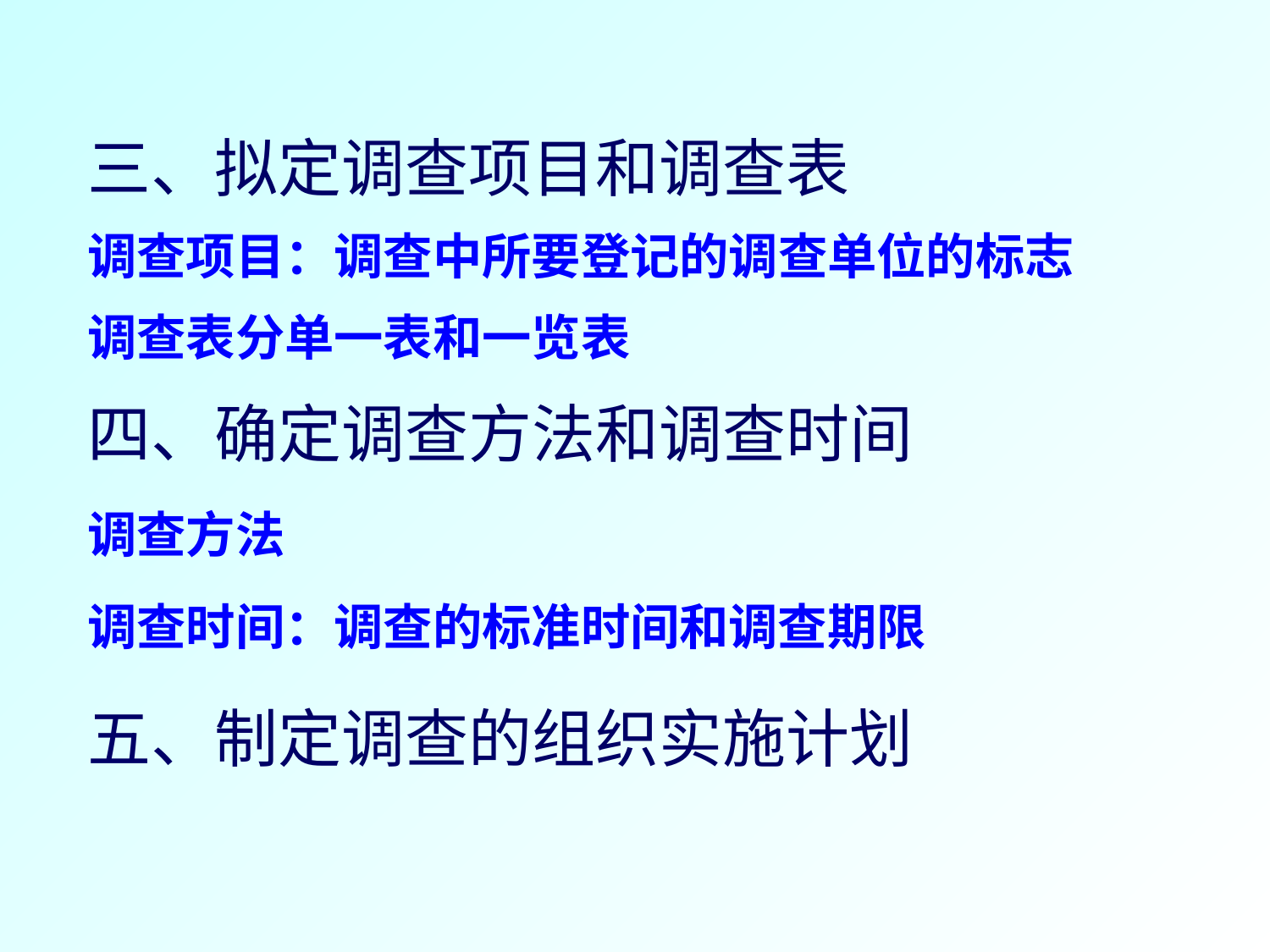

三、拟定调查项目和调查表
调查项目：调查中所要登记的调查单位的标志
调查表分单一表和一览表
四、确定调查方法和调查时间
调查方法
调查时间：调查的标准时间和调查期限
五、制定调查的组织实施计划